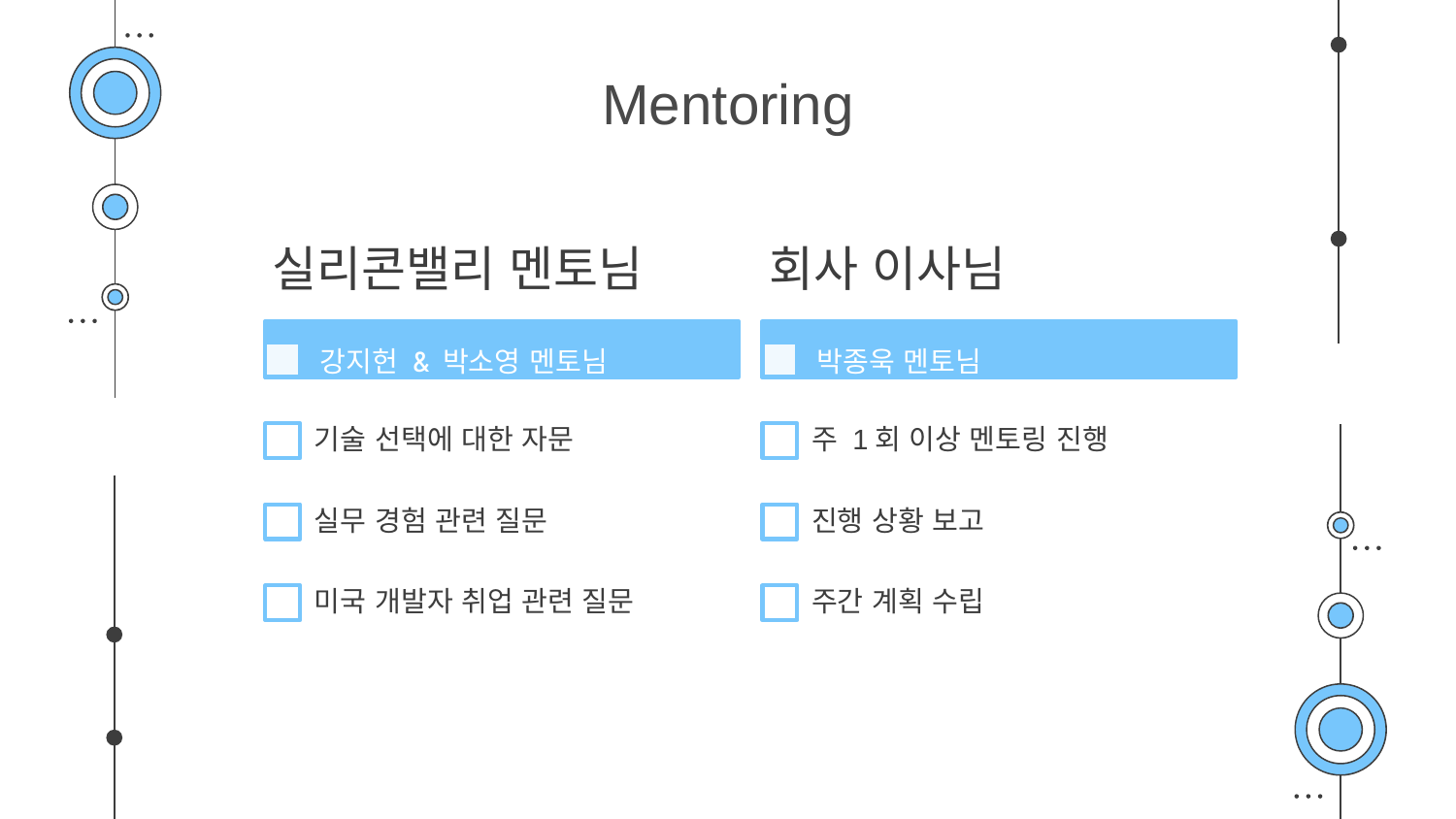

Mentoring
실리콘밸리 멘토님
기술 선택에 대한 자문
실무 경험 관련 질문
미국 개발자 취업 관련 질문
회사 이사님
주 1회 이상 멘토링 진행
진행 상황 보고
주간 계획 수립
박종욱 멘토님
강지헌 & 박소영 멘토님